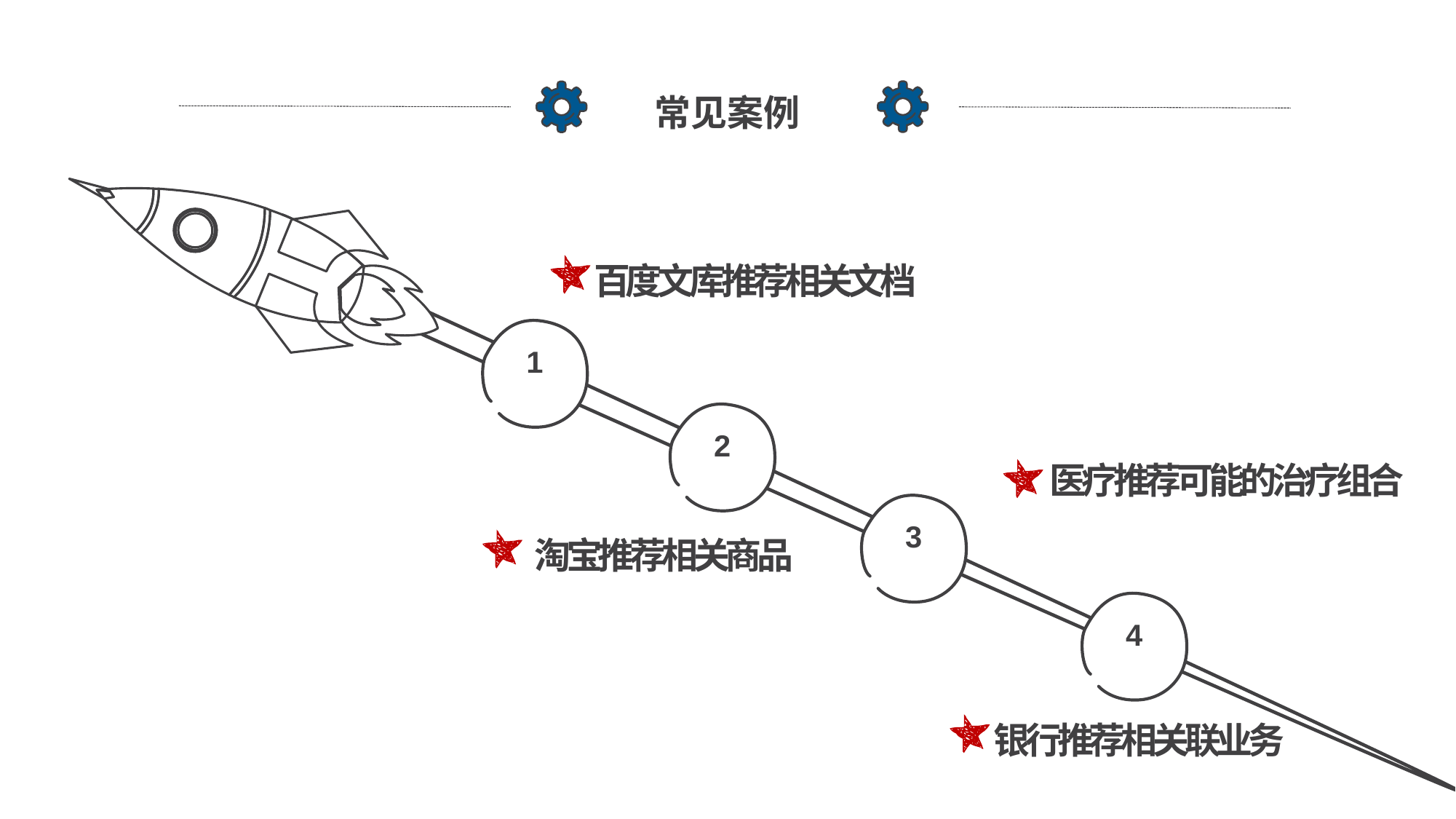

常见案例

百度文库推荐相关文档

1

2
医疗推荐可能的治疗组合

3
淘宝推荐相关商品

4
银行推荐相关联业务